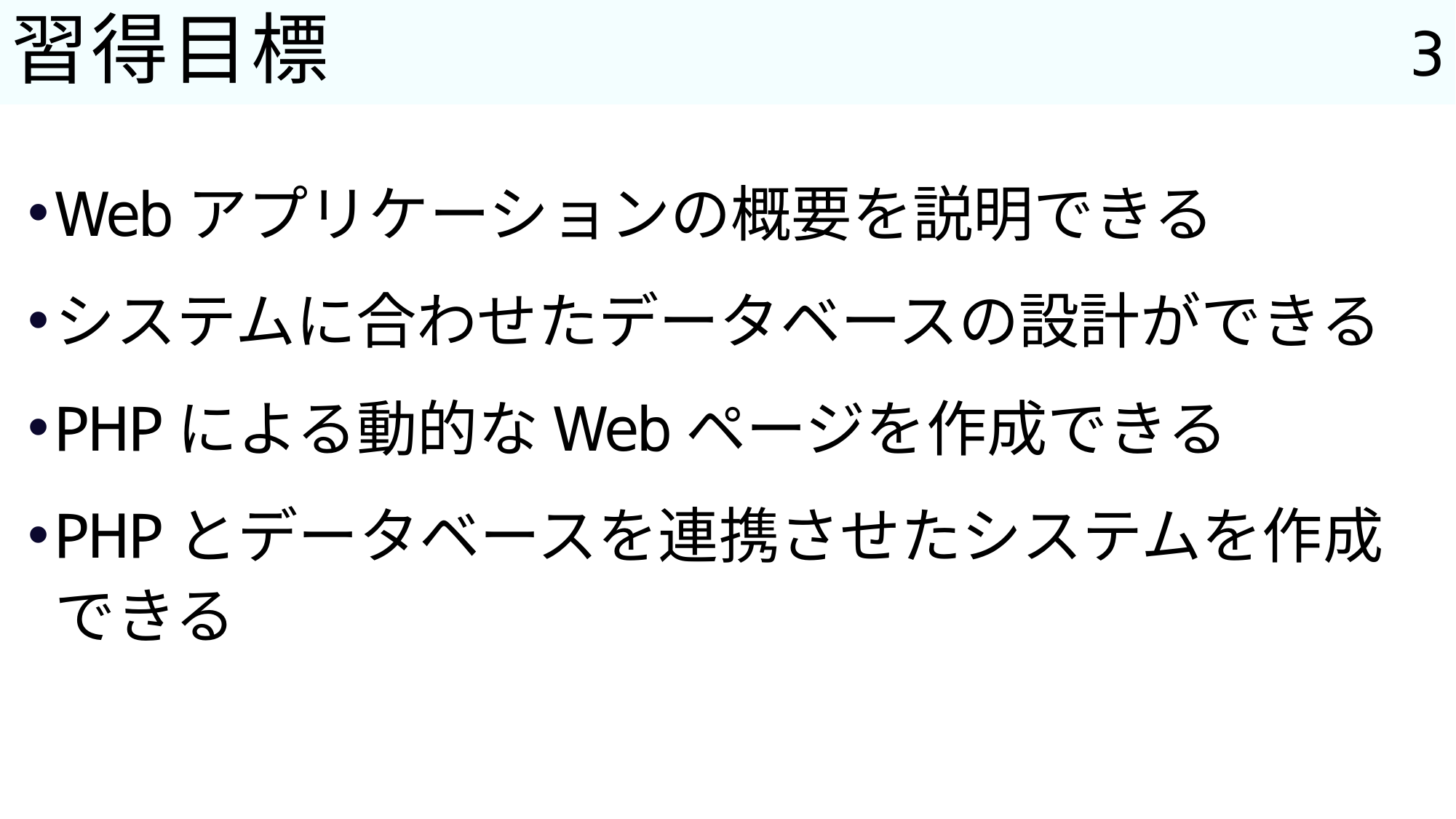

3
# 習得目標
Webアプリケーションの概要を説明できる
システムに合わせたデータベースの設計ができる
PHPによる動的なWebページを作成できる
PHPとデータベースを連携させたシステムを作成できる